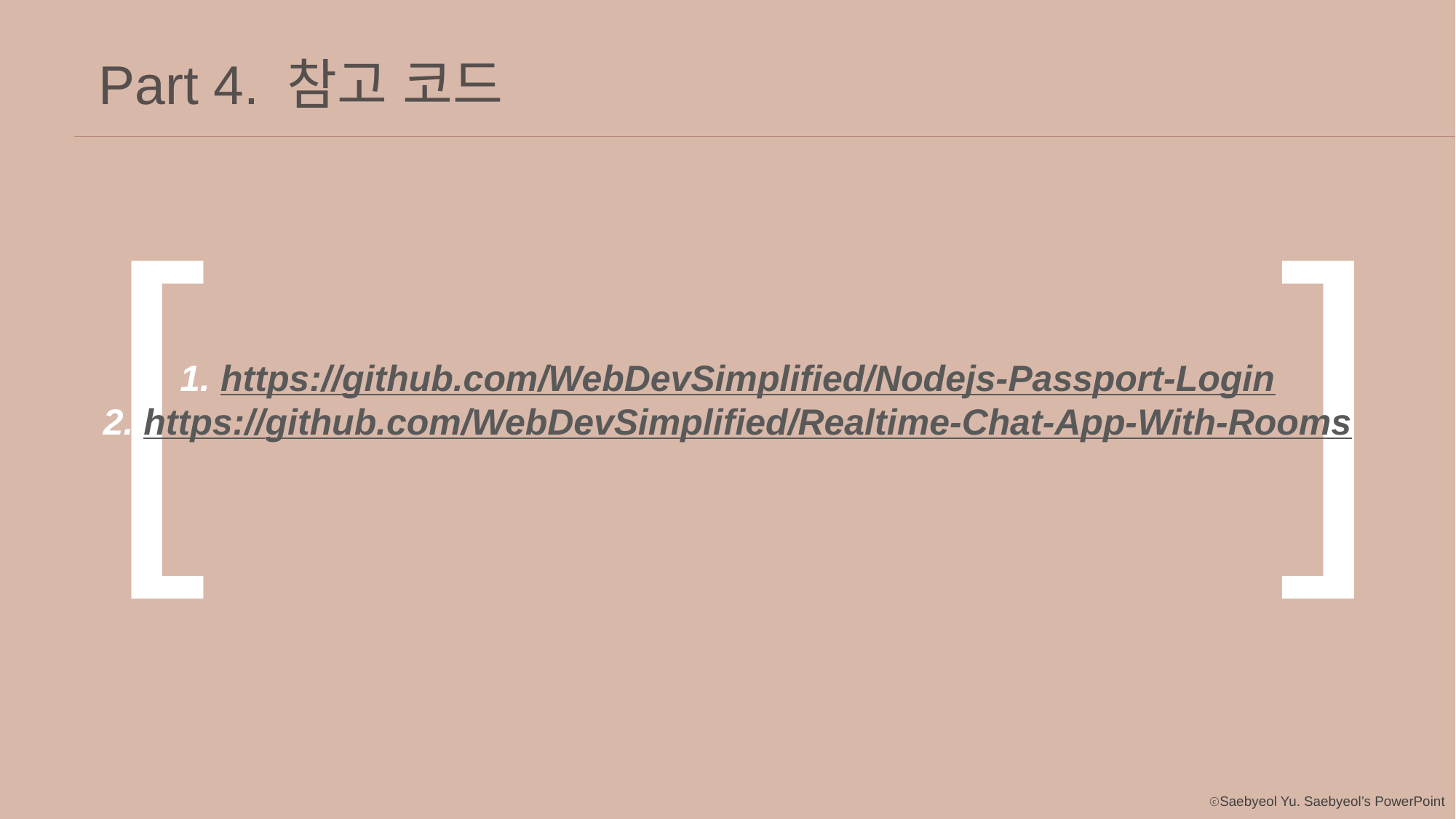

Part 4. 참고 코드
[
]
1. https://github.com/WebDevSimplified/Nodejs-Passport-Login
2. https://github.com/WebDevSimplified/Realtime-Chat-App-With-Rooms